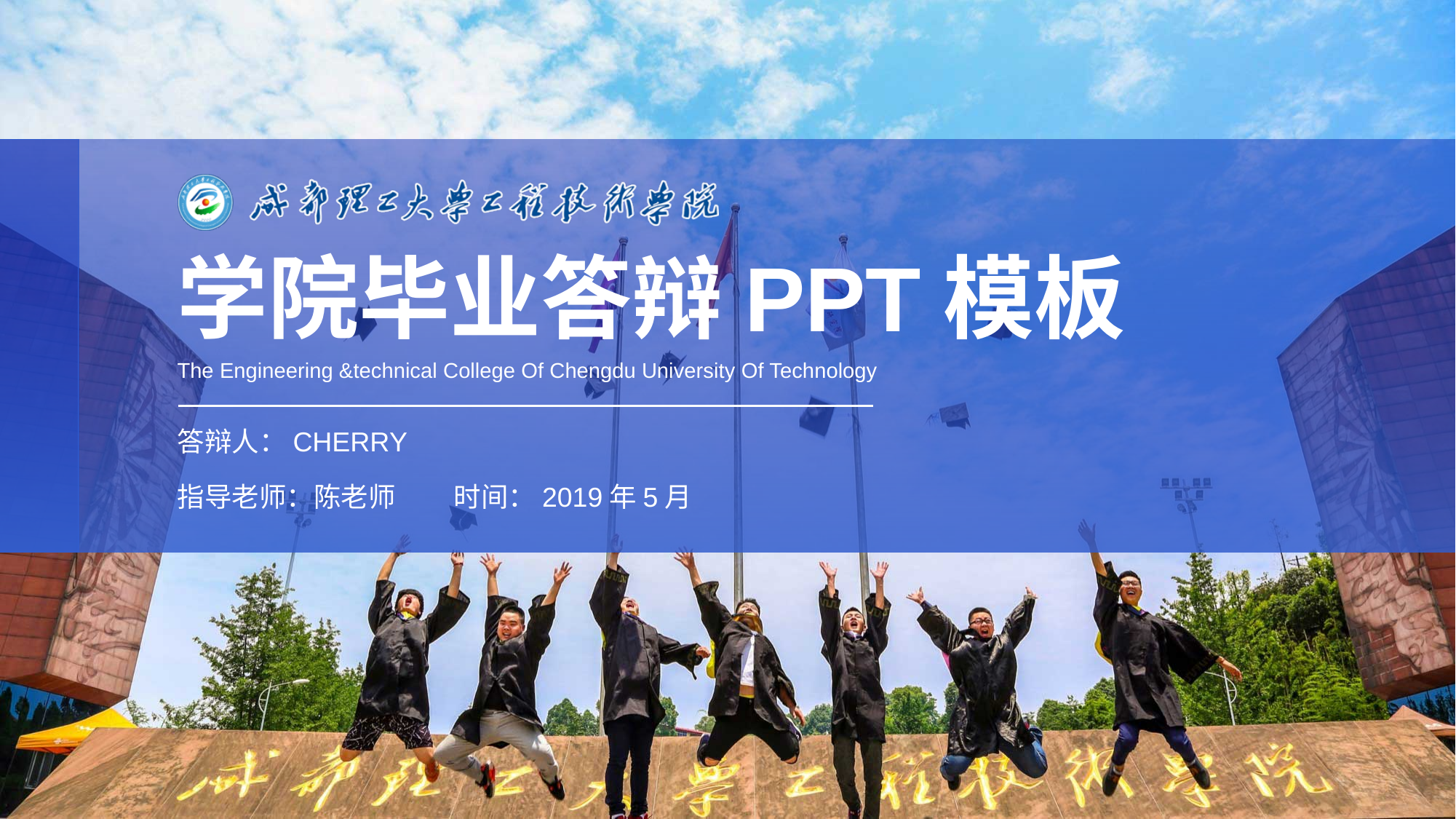

# 学院毕业答辩PPT模板
The Engineering &technical College Of Chengdu University Of Technology
答辩人：CHERRY
指导老师：陈老师
时间：2019年5月